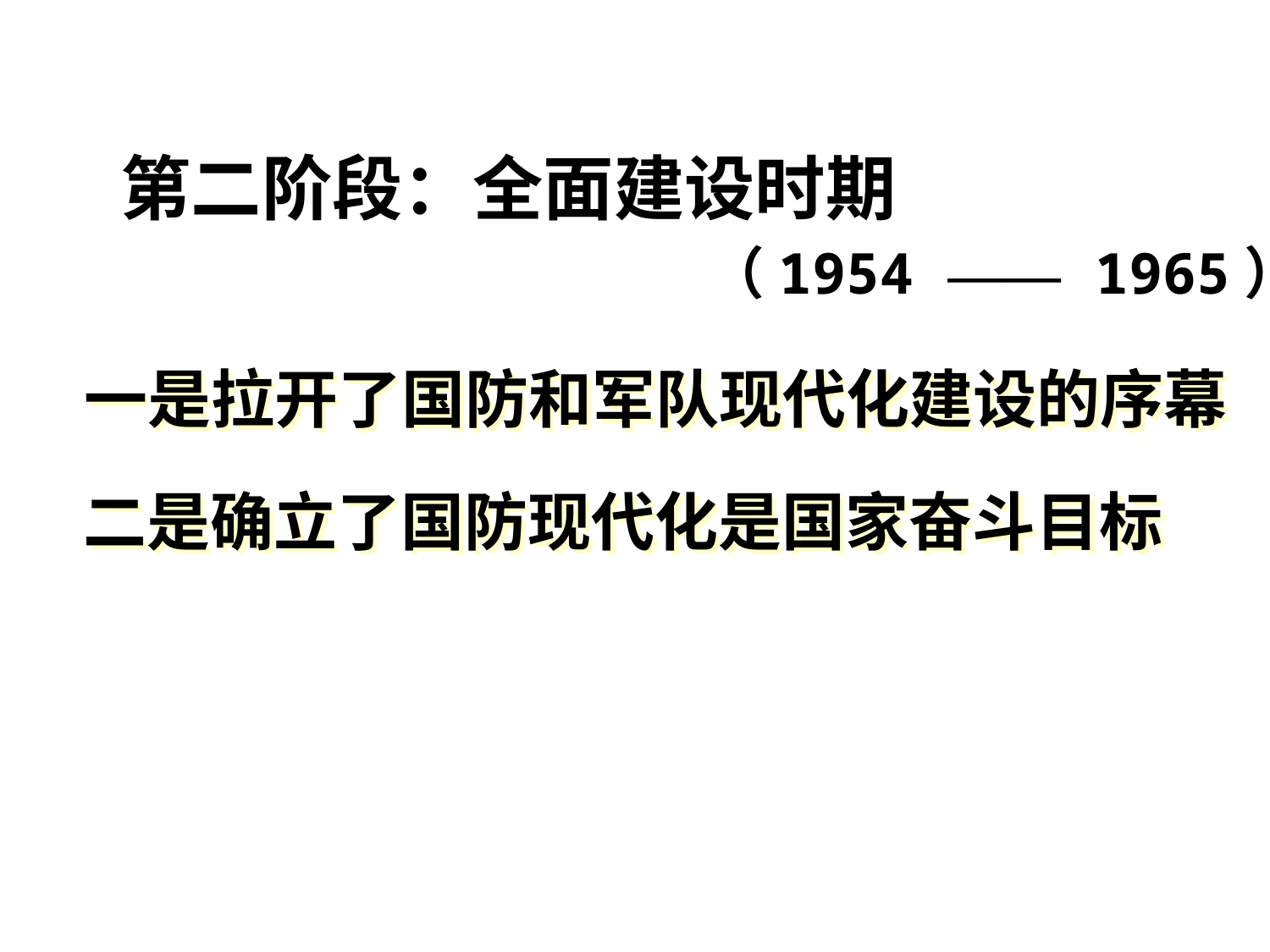

第二阶段：全面建设时期

（1954 —— 1965）

一是拉开了国防和军队现代化建设的序幕

二是确立了国防现代化是国家奋斗目标